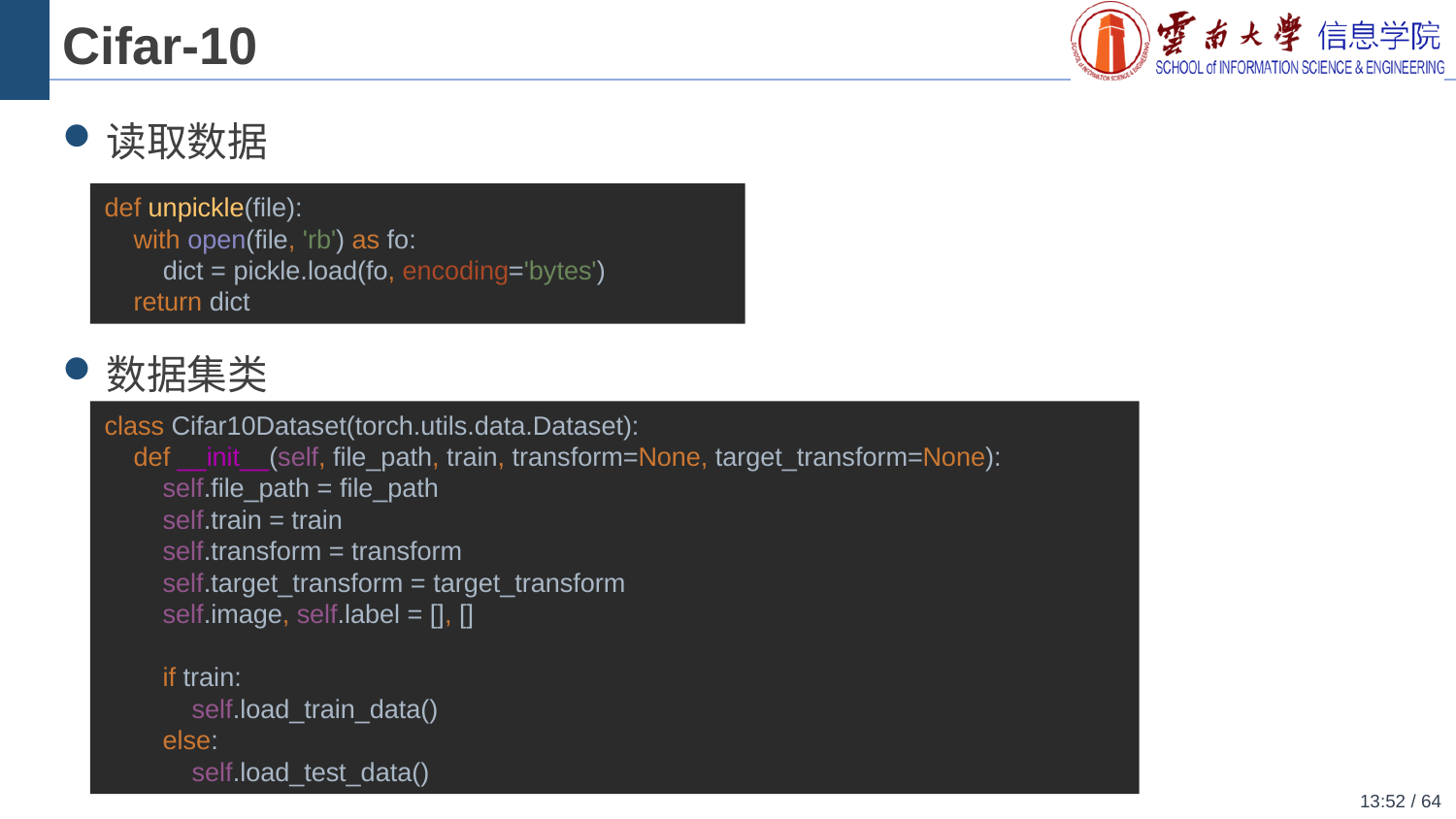

# Cifar-10
读取数据

数据集类

def unpickle(file):
    with open(file, 'rb') as fo:
        dict = pickle.load(fo, encoding='bytes')
    return dict
class Cifar10Dataset(torch.utils.data.Dataset):
    def __init__(self, file_path, train, transform=None, target_transform=None):
        self.file_path = file_path
        self.train = train
        self.transform = transform
        self.target_transform = target_transform
        self.image, self.label = [], []
        if train:
            self.load_train_data()
        else:
            self.load_test_data()